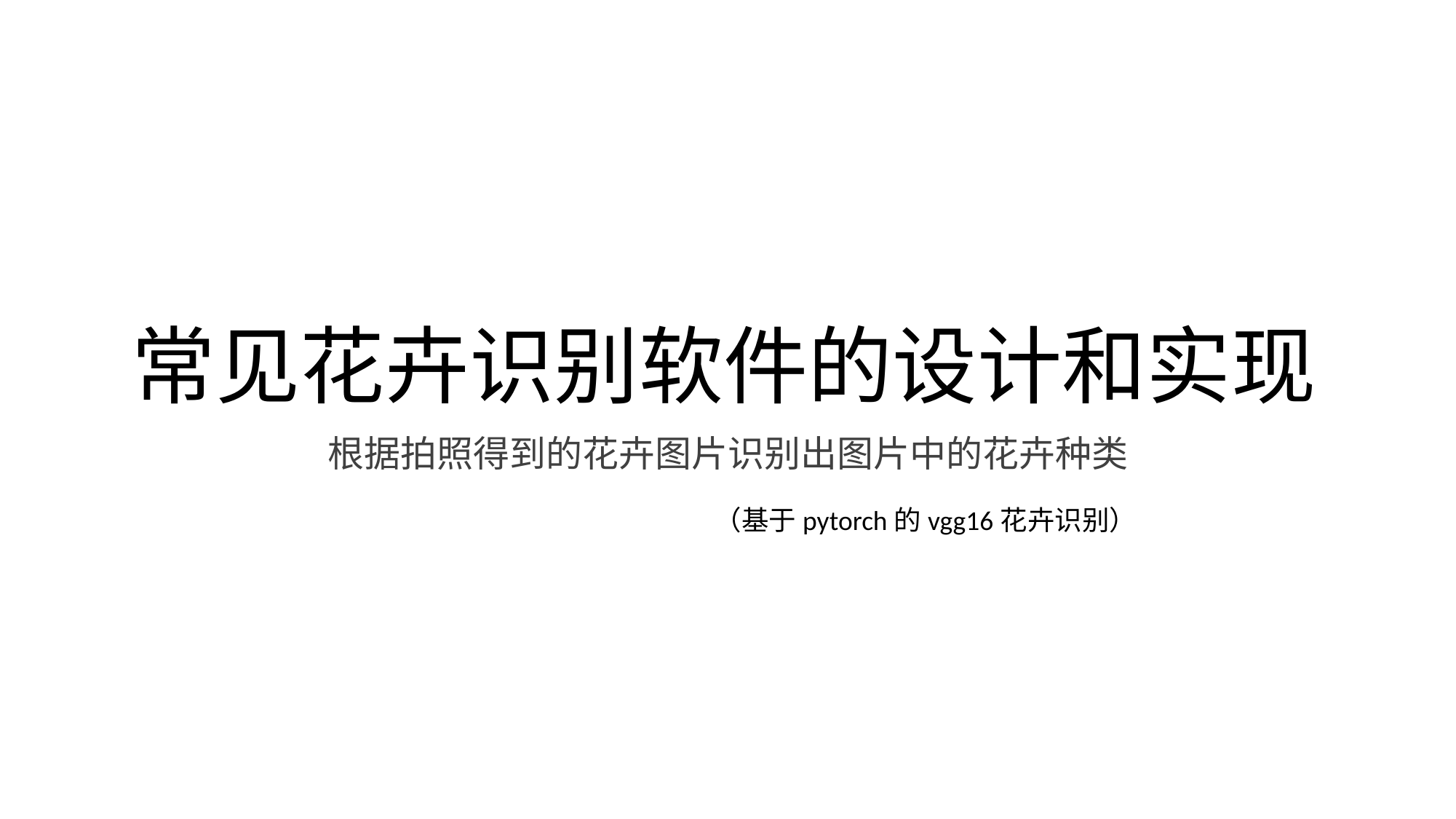

# 常见花卉识别软件的设计和实现
根据拍照得到的花卉图片识别出图片中的花卉种类
（基于pytorch的vgg16花卉识别）